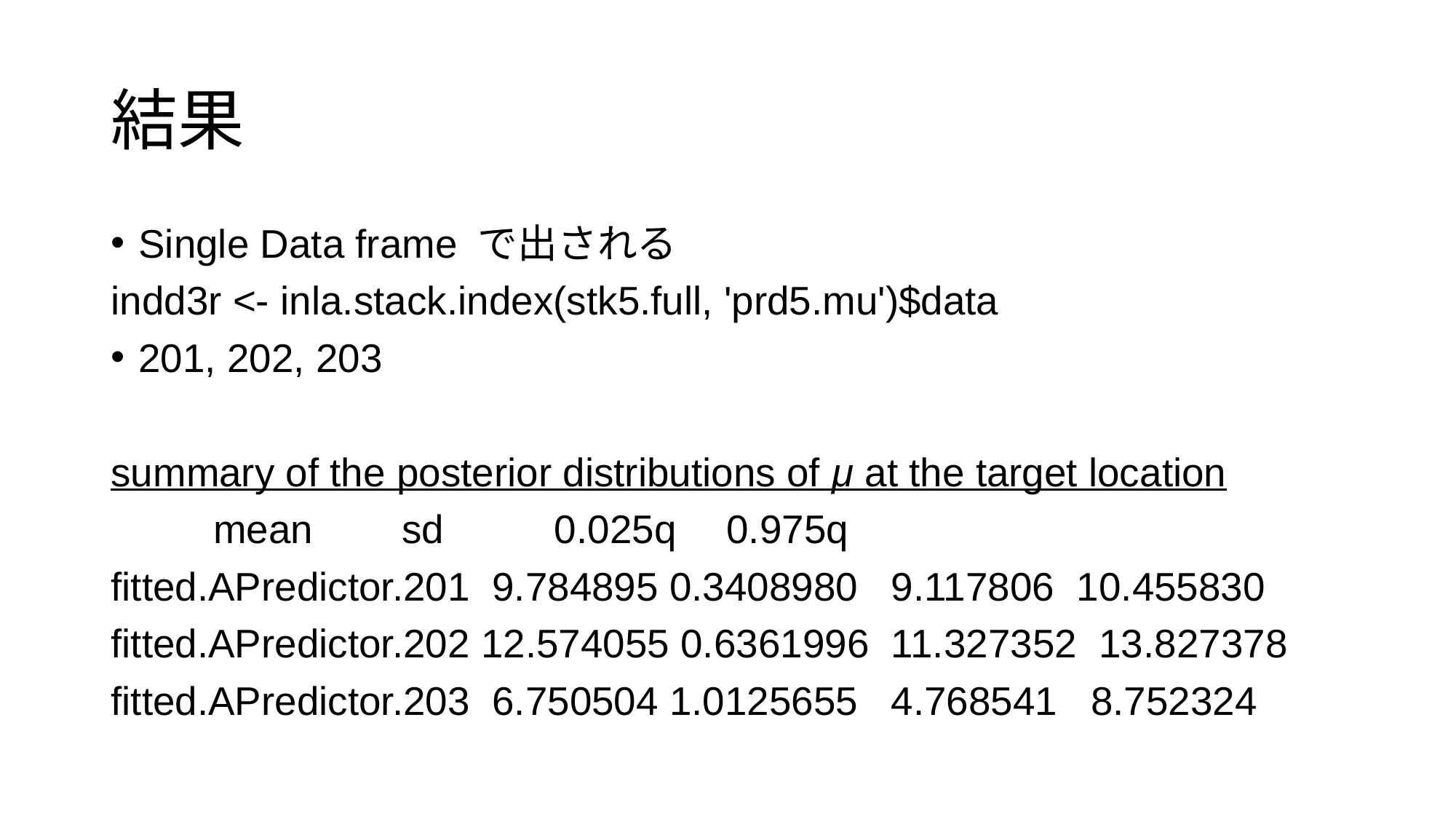

# 結果
Single Data frame で出される
indd3r <- inla.stack.index(stk5.full, 'prd5.mu')$data
201, 202, 203

summary of the posterior distributions of μ at the target location
				mean        sd 	   0.025q 	0.975q
fitted.APredictor.201  9.784895 0.3408980   9.117806  10.455830
fitted.APredictor.202 12.574055 0.6361996  11.327352  13.827378
fitted.APredictor.203  6.750504 1.0125655   4.768541   8.752324